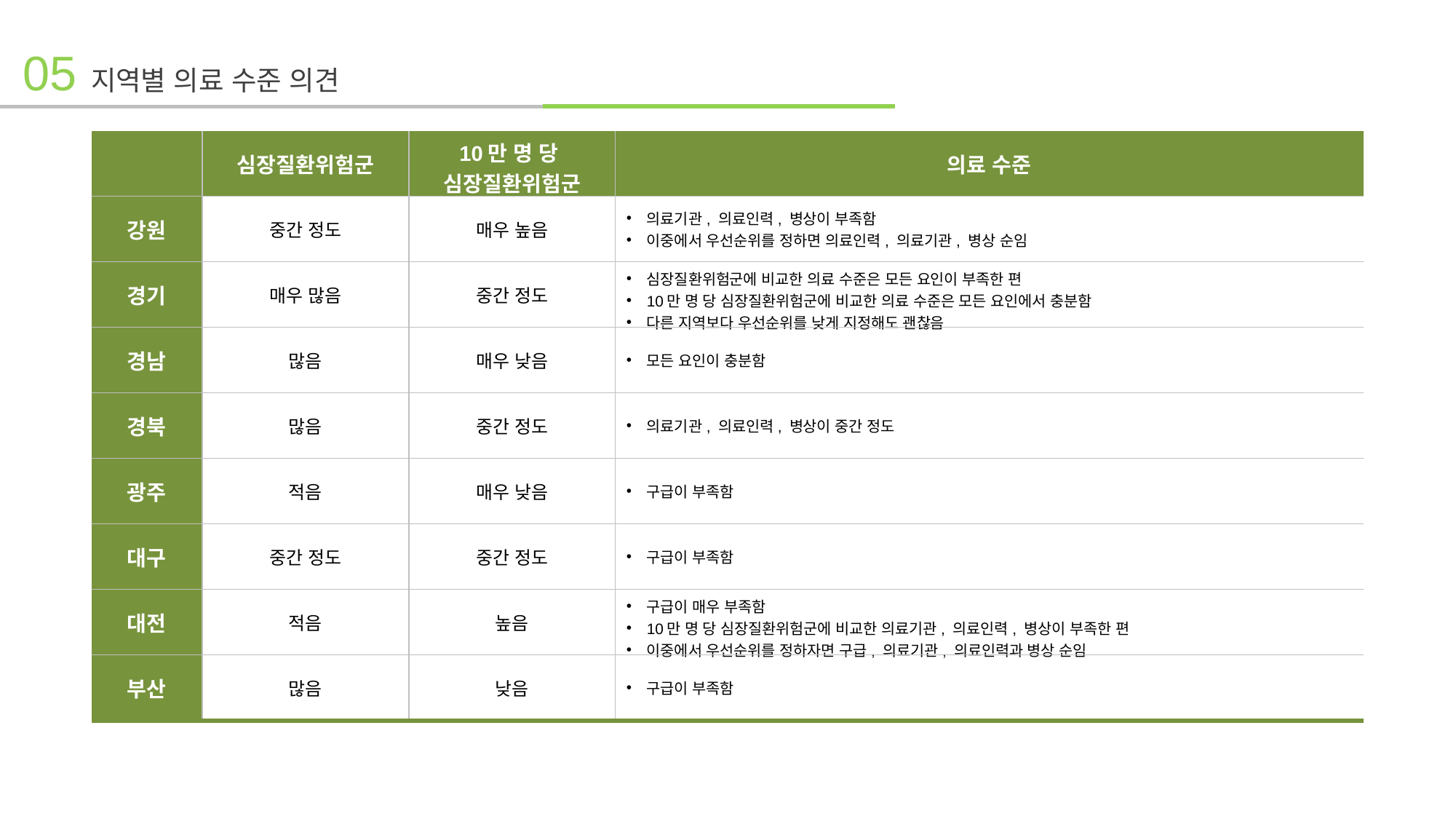

05 지역별 의료 수준 의견
|  | 심장질환위험군 | 10만 명 당 심장질환위험군 | 의료 수준 |
| --- | --- | --- | --- |
| 강원 | 중간 정도 | 매우 높음 | 의료기관, 의료인력, 병상이 부족함 이중에서 우선순위를 정하면 의료인력, 의료기관, 병상 순임 |
| 경기 | 매우 많음 | 중간 정도 | 심장질환위험군에 비교한 의료 수준은 모든 요인이 부족한 편 10만 명 당 심장질환위험군에 비교한 의료 수준은 모든 요인에서 충분함 다른 지역보다 우선순위를 낮게 지정해도 괜찮음 |
| 경남 | 많음 | 매우 낮음 | 모든 요인이 충분함 |
| 경북 | 많음 | 중간 정도 | 의료기관, 의료인력, 병상이 중간 정도 |
| 광주 | 적음 | 매우 낮음 | 구급이 부족함 |
| 대구 | 중간 정도 | 중간 정도 | 구급이 부족함 |
| 대전 | 적음 | 높음 | 구급이 매우 부족함 10만 명 당 심장질환위험군에 비교한 의료기관, 의료인력, 병상이 부족한 편 이중에서 우선순위를 정하자면 구급, 의료기관, 의료인력과 병상 순임 |
| 부산 | 많음 | 낮음 | 구급이 부족함 |